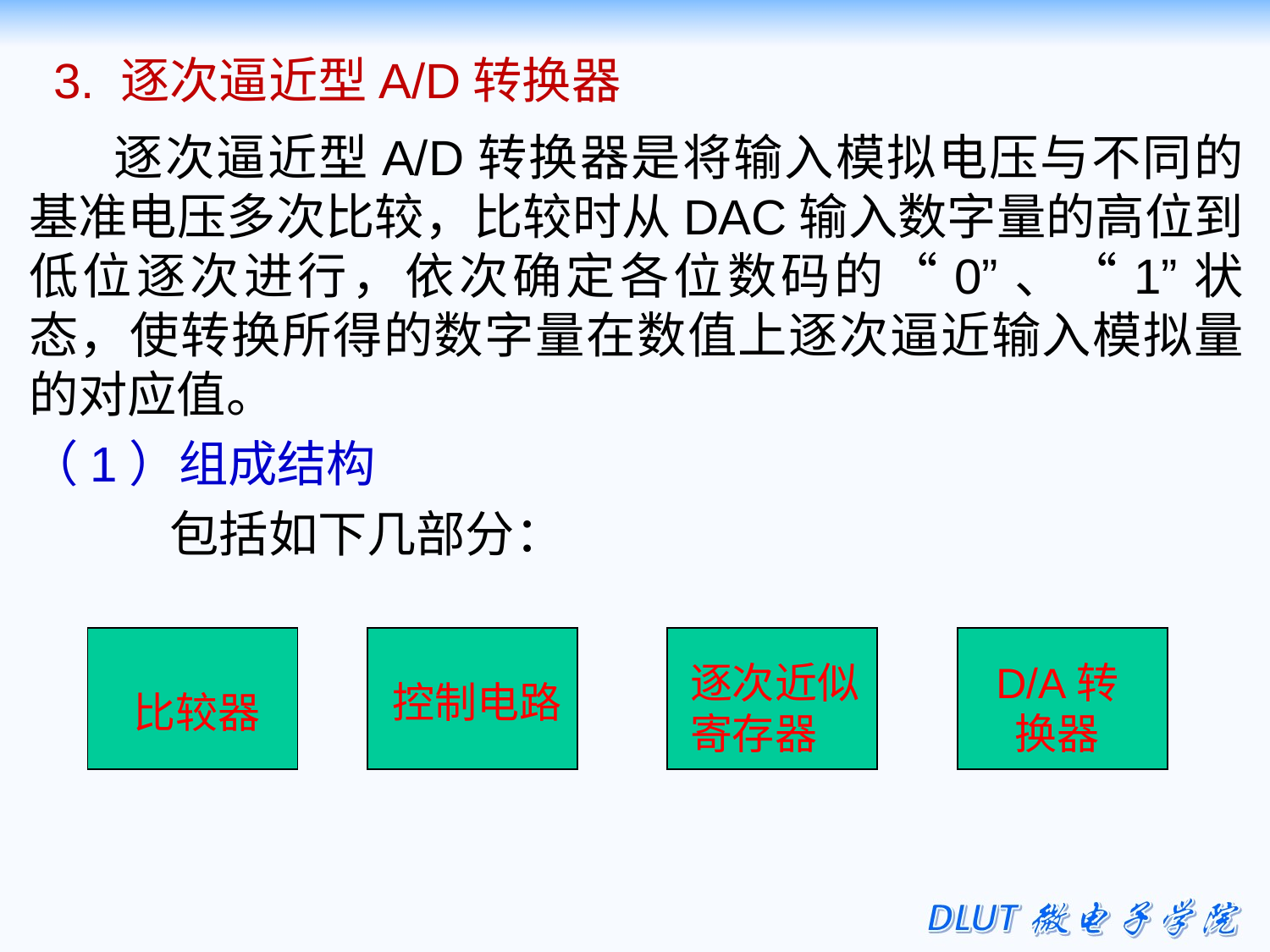

3. 逐次逼近型A/D转换器
逐次逼近型A/D转换器是将输入模拟电压与不同的基准电压多次比较，比较时从DAC输入数字量的高位到低位逐次进行，依次确定各位数码的“0”、“1”状态，使转换所得的数字量在数值上逐次逼近输入模拟量的对应值。
（1）组成结构
    包括如下几部分：

逐次近似寄存器
D/A转换器
控制电路
比较器